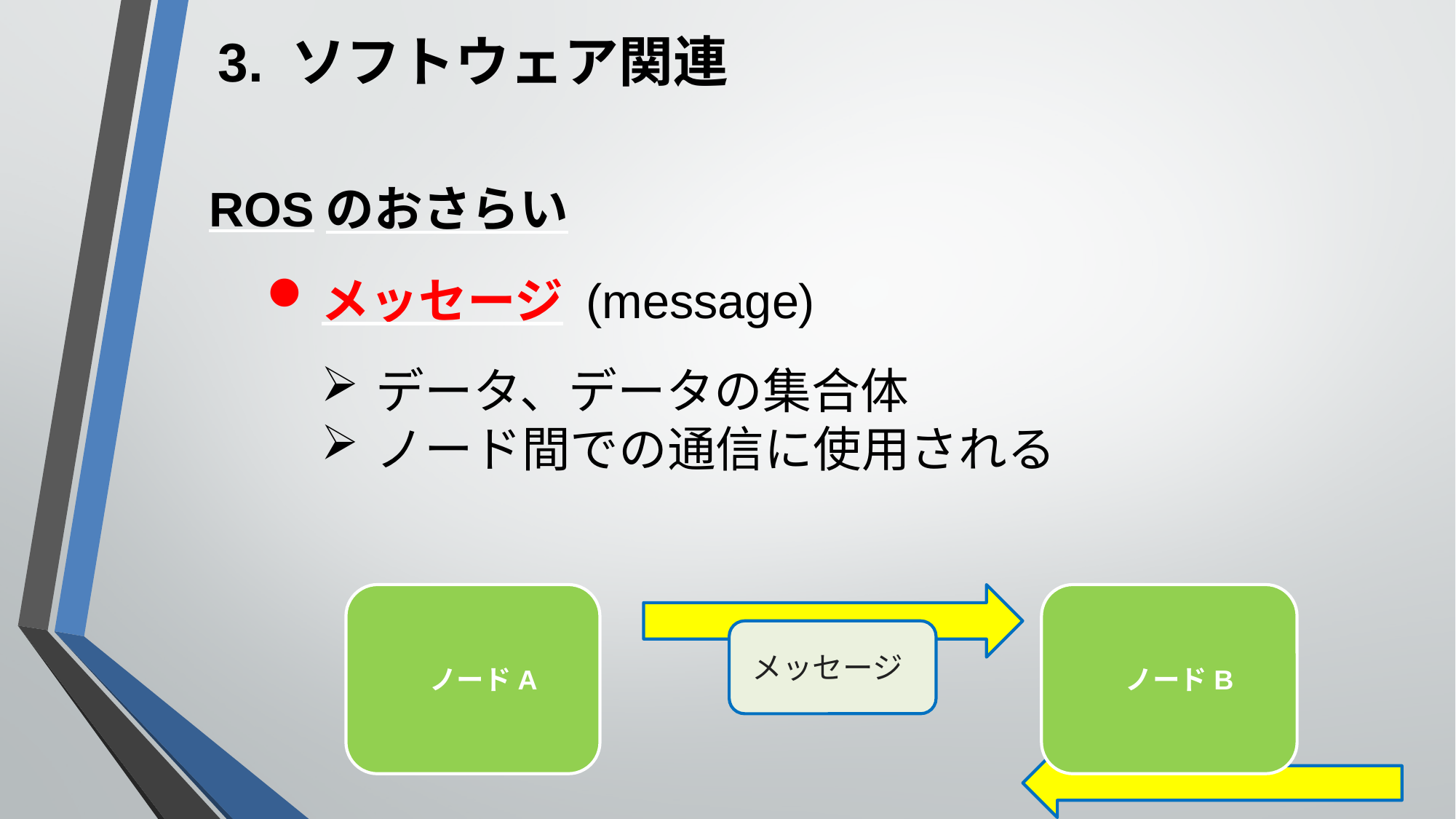

3. ソフトウェア関連
ROSのおさらい
メッセージ (message)

データ、データの集合体
ノード間での通信に使用される

メッセージ
ノードA
ノードB